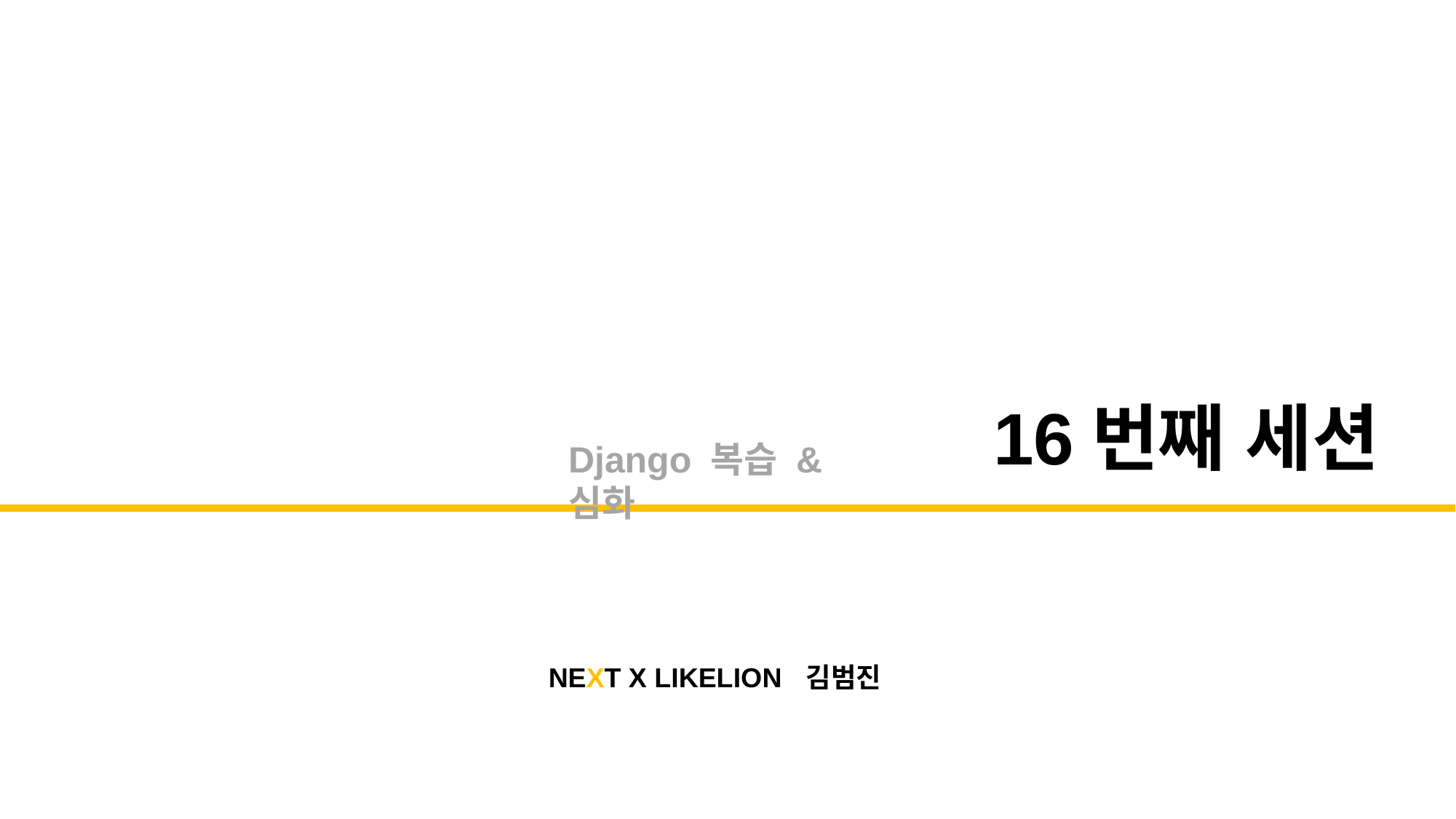

16번째 세션
Django 복습 & 심화

NEXT X LIKELION
김범진